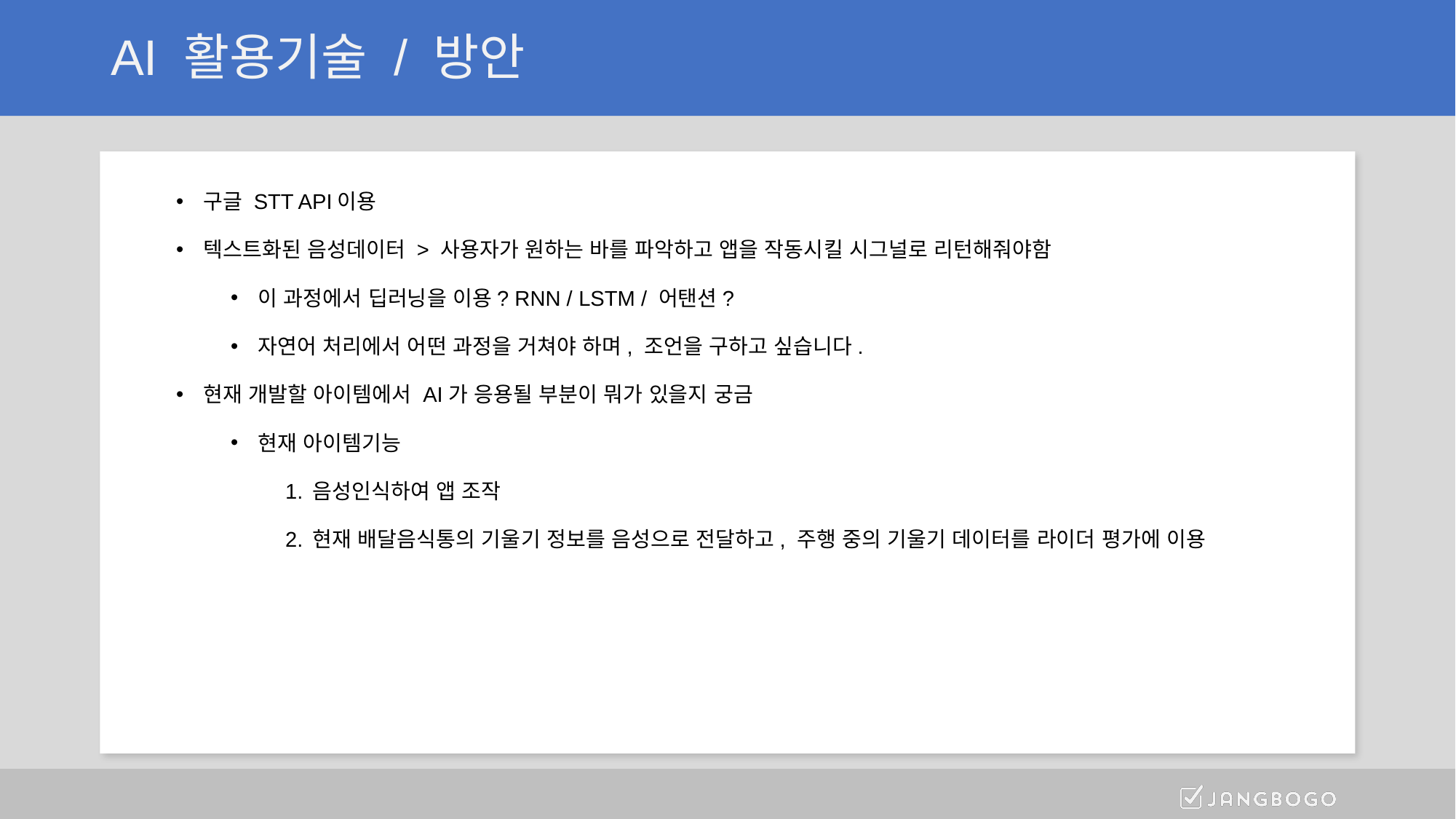

# AI 활용기술 / 방안
구글 STT API이용
텍스트화된 음성데이터 > 사용자가 원하는 바를 파악하고 앱을 작동시킬 시그널로 리턴해줘야함
이 과정에서 딥러닝을 이용? RNN / LSTM / 어탠션?
자연어 처리에서 어떤 과정을 거쳐야 하며, 조언을 구하고 싶습니다.
현재 개발할 아이템에서 AI가 응용될 부분이 뭐가 있을지 궁금
현재 아이템기능
음성인식하여 앱 조작
현재 배달음식통의 기울기 정보를 음성으로 전달하고, 주행 중의 기울기 데이터를 라이더 평가에 이용